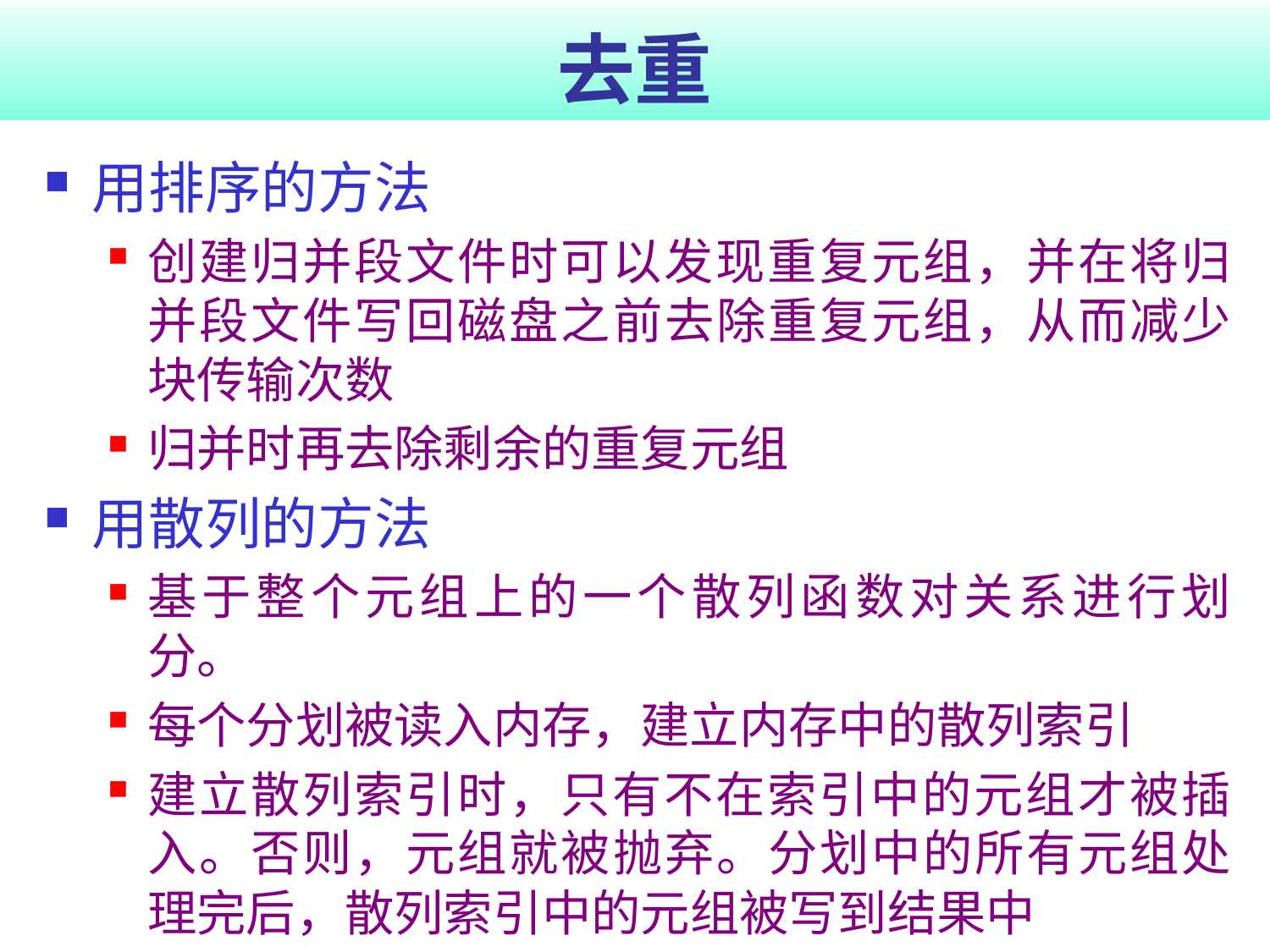

# 去重
用排序的方法
创建归并段文件时可以发现重复元组，并在将归并段文件写回磁盘之前去除重复元组，从而减少块传输次数
归并时再去除剩余的重复元组
用散列的方法
基于整个元组上的一个散列函数对关系进行划分。
每个分划被读入内存，建立内存中的散列索引
建立散列索引时，只有不在索引中的元组才被插入。否则，元组就被抛弃。分划中的所有元组处理完后，散列索引中的元组被写到结果中